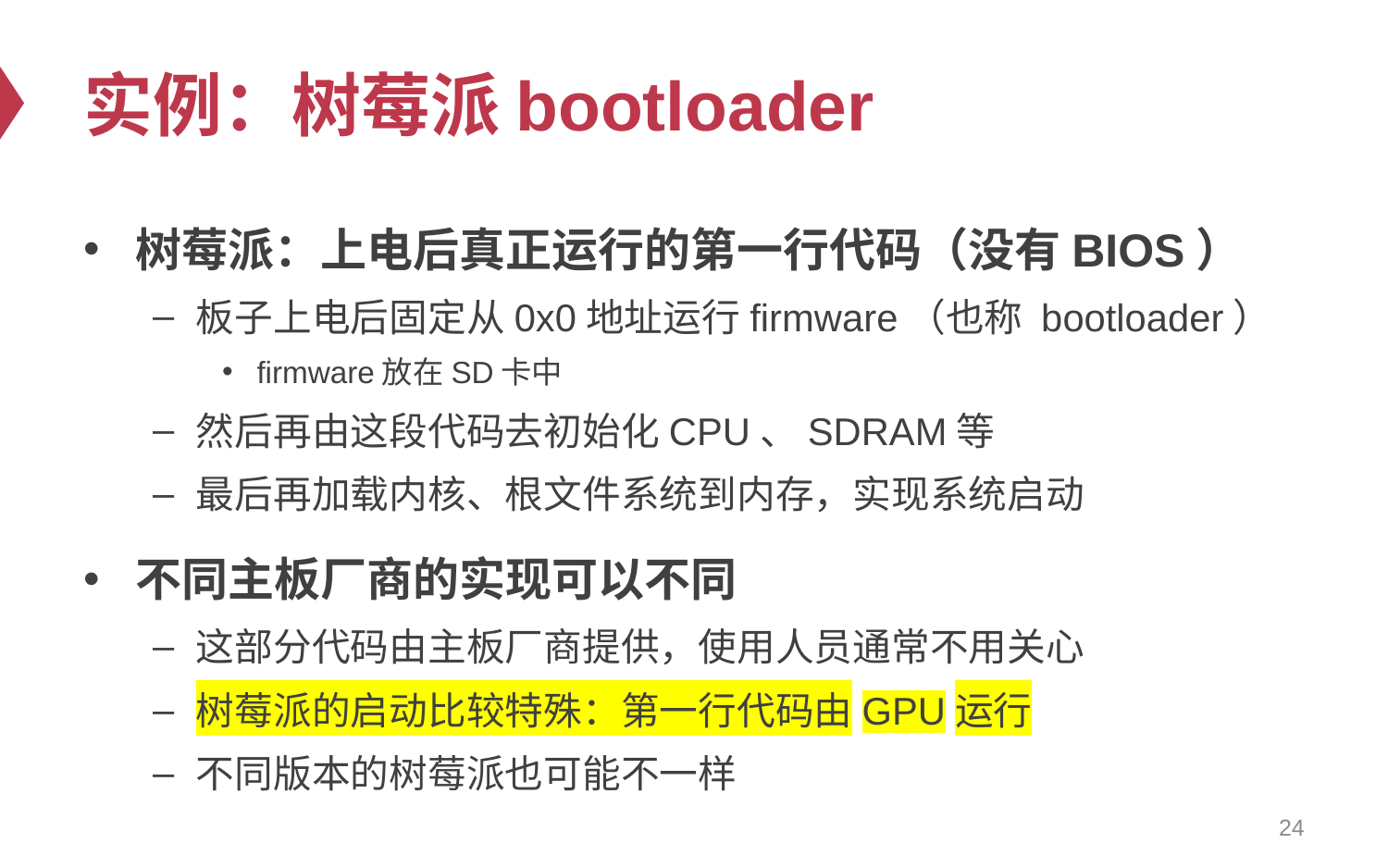

# 实例：树莓派bootloader
树莓派：上电后真正运行的第一行代码（没有BIOS）
板子上电后固定从0x0地址运行firmware（也称 bootloader）
firmware放在SD卡中
然后再由这段代码去初始化CPU、SDRAM等
最后再加载内核、根文件系统到内存，实现系统启动
不同主板厂商的实现可以不同
这部分代码由主板厂商提供，使用人员通常不用关心
树莓派的启动比较特殊：第一行代码由GPU运行
不同版本的树莓派也可能不一样
24